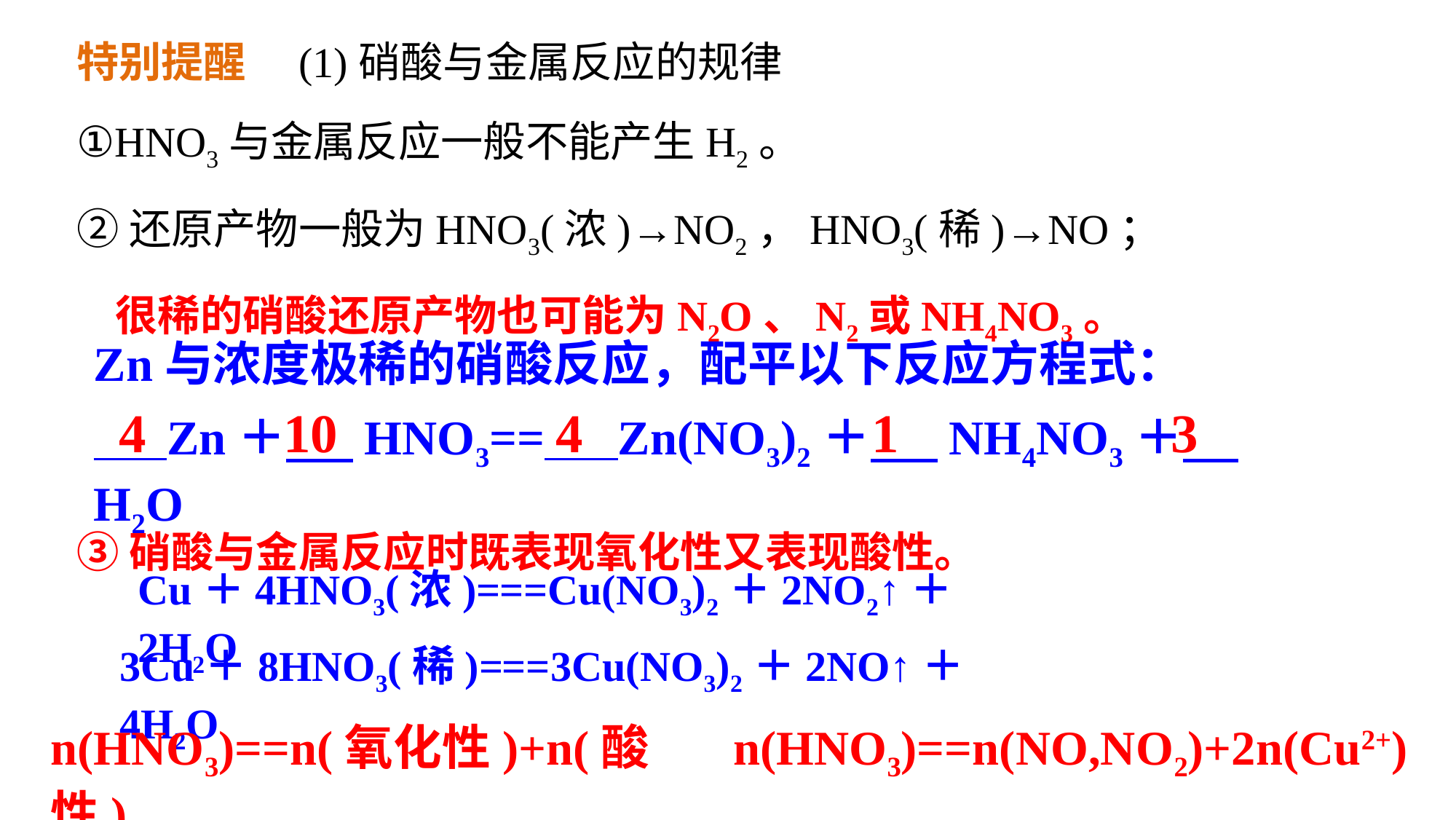

特别提醒　(1)硝酸与金属反应的规律
①HNO3与金属反应一般不能产生H2。
②还原产物一般为HNO3(浓)→NO2，HNO3(稀)→NO；
   很稀的硝酸还原产物也可能为N2O、N2或NH4NO3。

③硝酸与金属反应时既表现氧化性又表现酸性。
Zn与浓度极稀的硝酸反应，配平以下反应方程式：
4
10
4
1
3
      Zn＋      HNO3==      Zn(NO3)2＋      NH4NO3＋      H2O
Cu＋4HNO3(浓)===Cu(NO3)2＋2NO2↑＋2H2O
3Cu＋8HNO3(稀)===3Cu(NO3)2＋2NO↑＋4H2O
n(HNO3)==n(氧化性)+n(酸性)
n(HNO3)==n(NO,NO2)+2n(Cu2+)